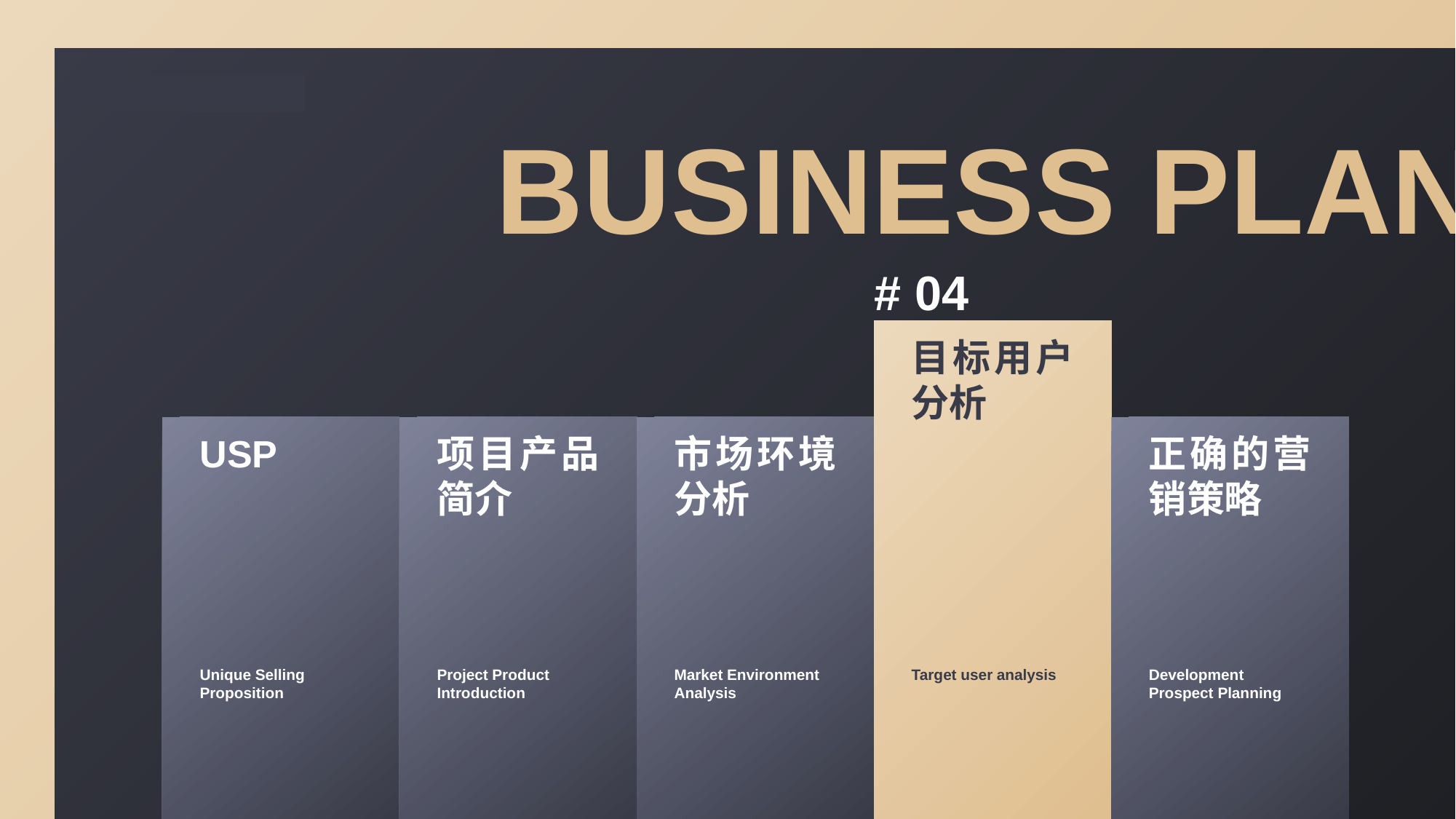

business plan
# 04

目标用户分析

USP
项目产品简介
市场环境分析
正确的营销策略
Unique Selling Proposition
Project Product Introduction
Market Environment Analysis
Target user analysis
Development Prospect Planning